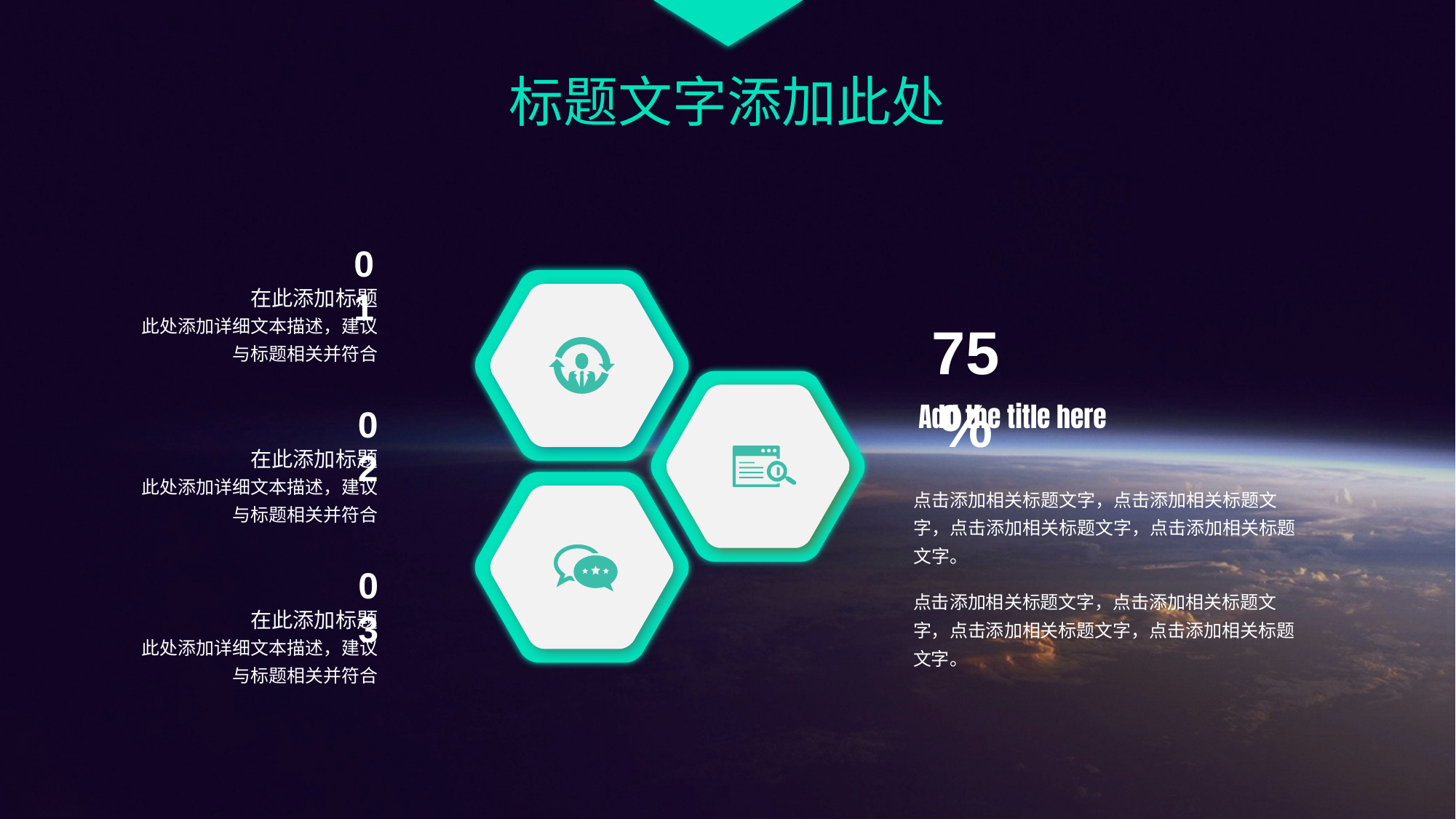

标题文字添加此处
01
在此添加标题
此处添加详细文本描述，建议与标题相关并符合

75%

Add the title here
02
在此添加标题
此处添加详细文本描述，建议与标题相关并符合

点击添加相关标题文字，点击添加相关标题文字，点击添加相关标题文字，点击添加相关标题文字。

03
在此添加标题
此处添加详细文本描述，建议与标题相关并符合
点击添加相关标题文字，点击添加相关标题文字，点击添加相关标题文字，点击添加相关标题文字。